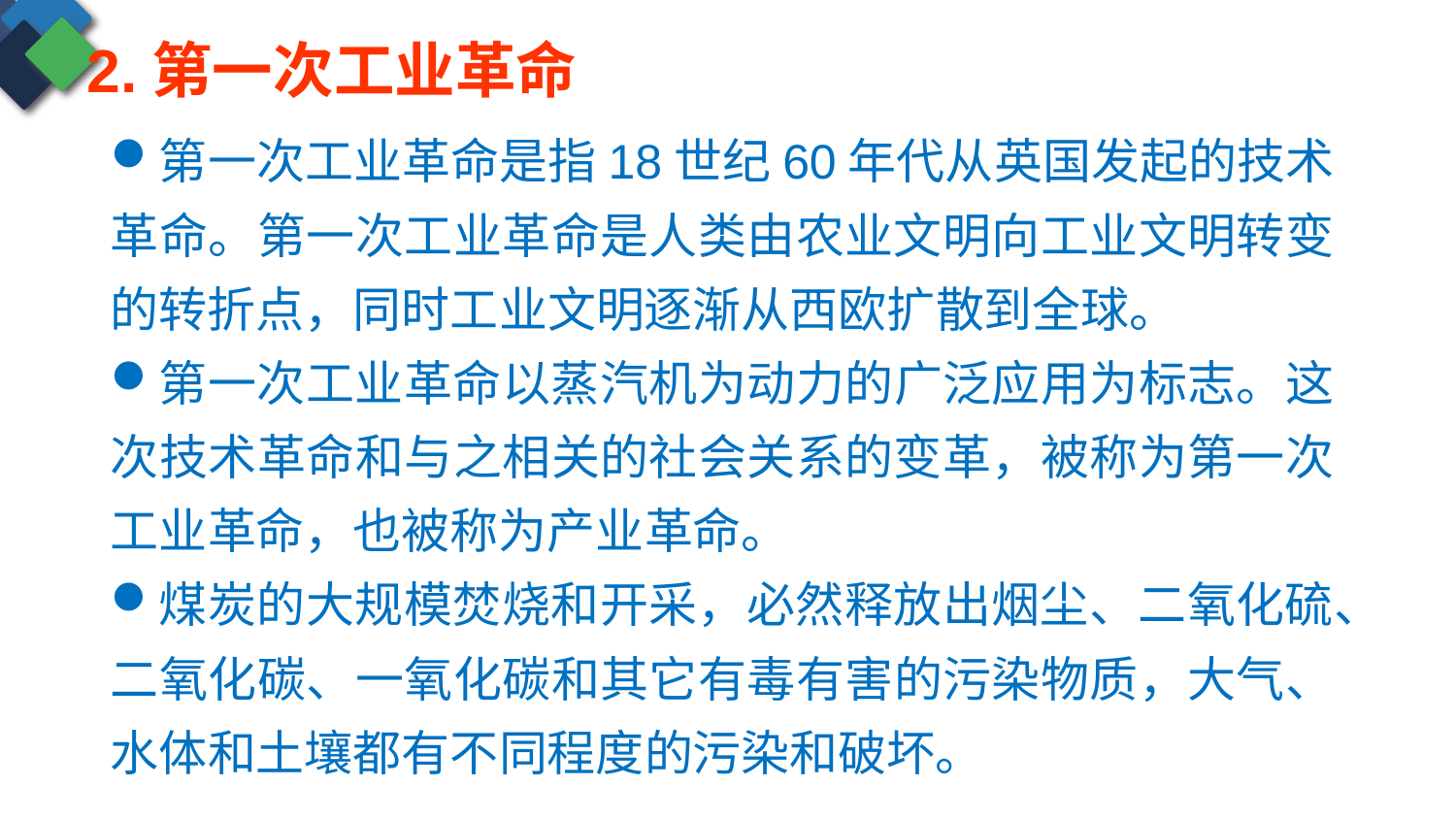

2.第一次工业革命

第一次工业革命是指18世纪60年代从英国发起的技术革命。第一次工业革命是人类由农业文明向工业文明转变的转折点，同时工业文明逐渐从西欧扩散到全球。
第一次工业革命以蒸汽机为动力的广泛应用为标志。这次技术革命和与之相关的社会关系的变革，被称为第一次工业革命，也被称为产业革命。
煤炭的大规模焚烧和开采，必然释放出烟尘、二氧化硫、二氧化碳、一氧化碳和其它有毒有害的污染物质，大气、水体和土壤都有不同程度的污染和破坏。